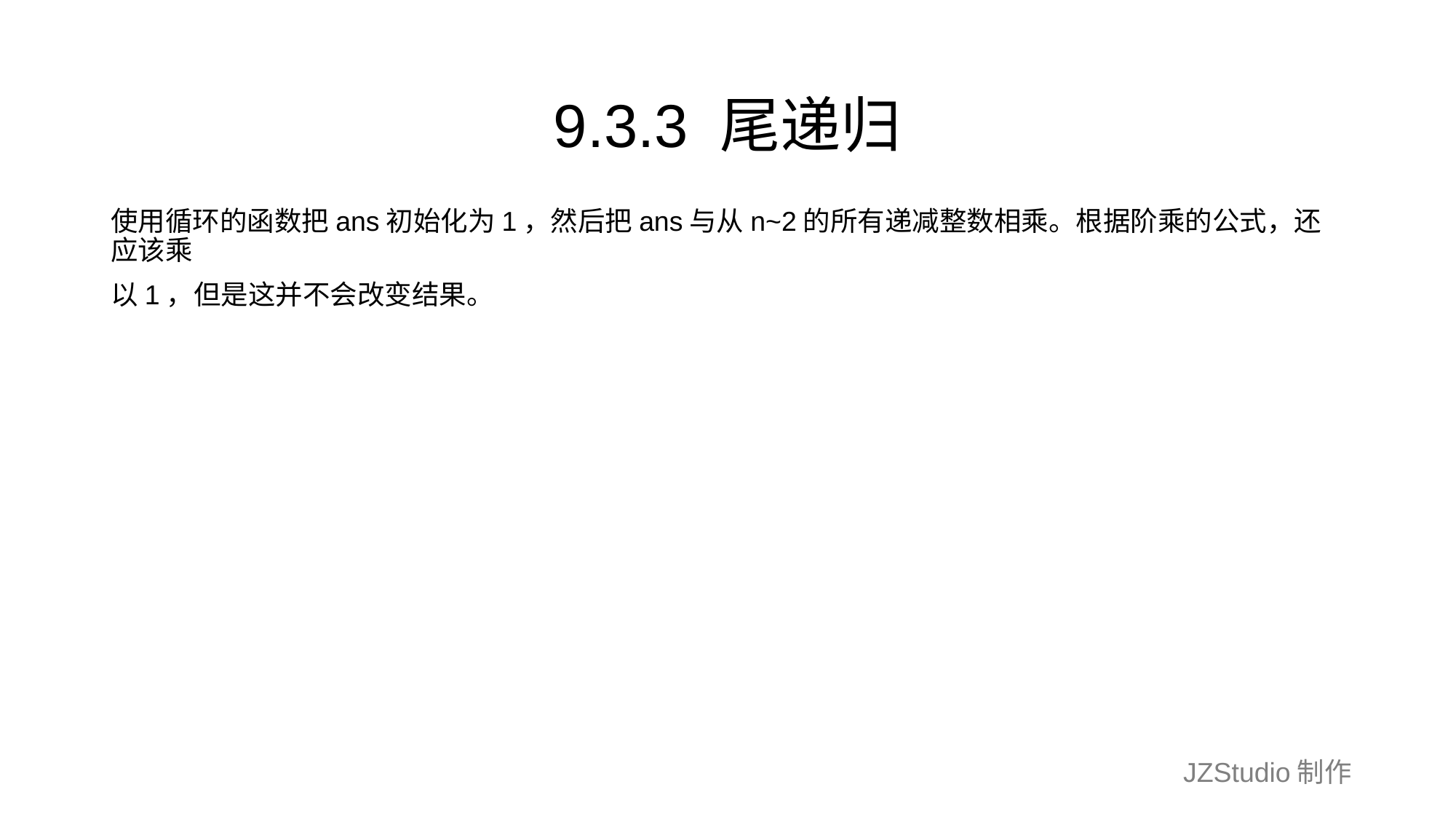

# 9.3.3 尾递归
使用循环的函数把ans初始化为1，然后把ans与从n~2的所有递减整数相乘。根据阶乘的公式，还应该乘
以1，但是这并不会改变结果。